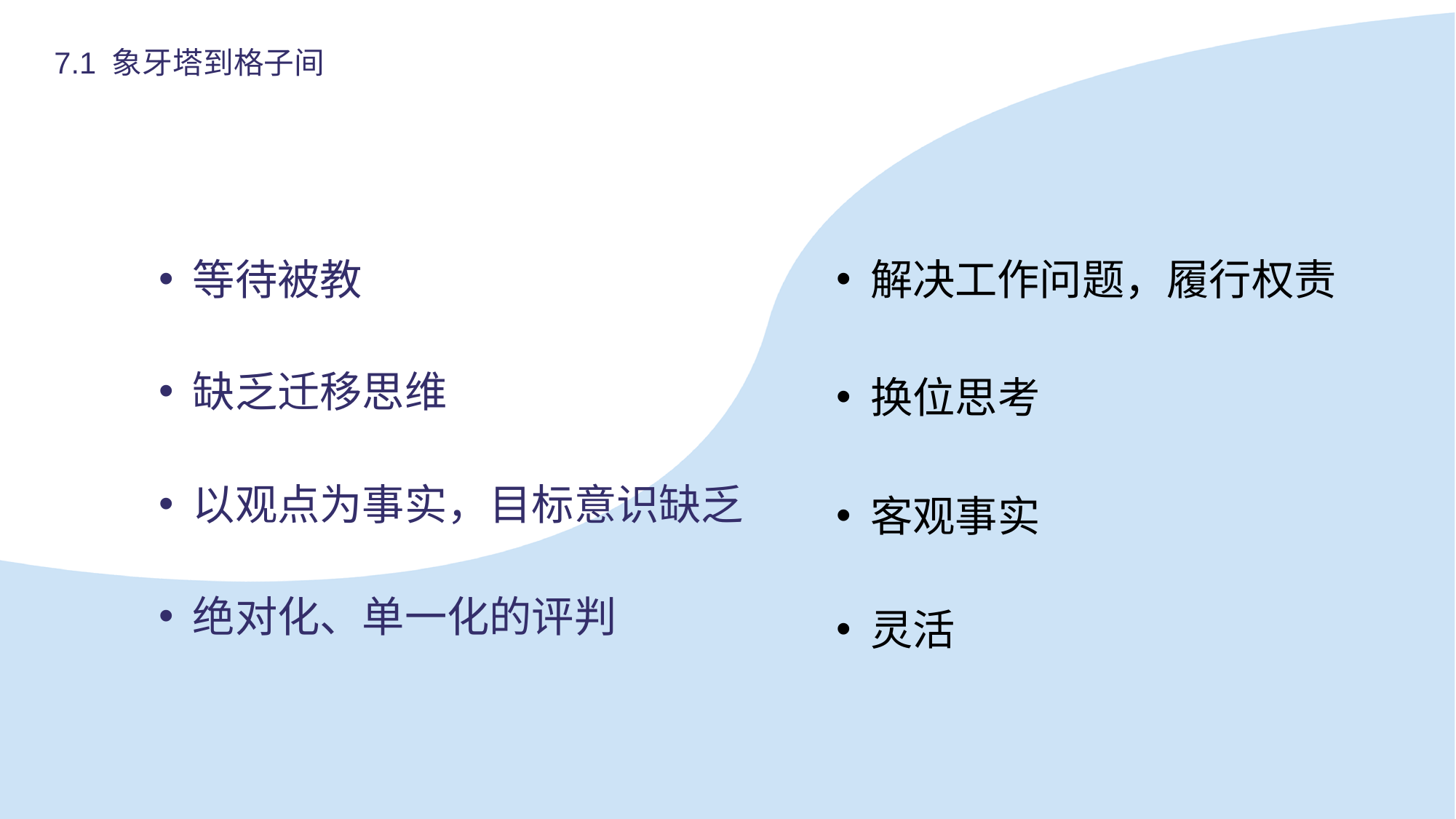

7.1 象牙塔到格子间
等待被教
解决工作问题，履行权责
缺乏迁移思维
换位思考
以观点为事实，目标意识缺乏
客观事实
绝对化、单一化的评判
灵活